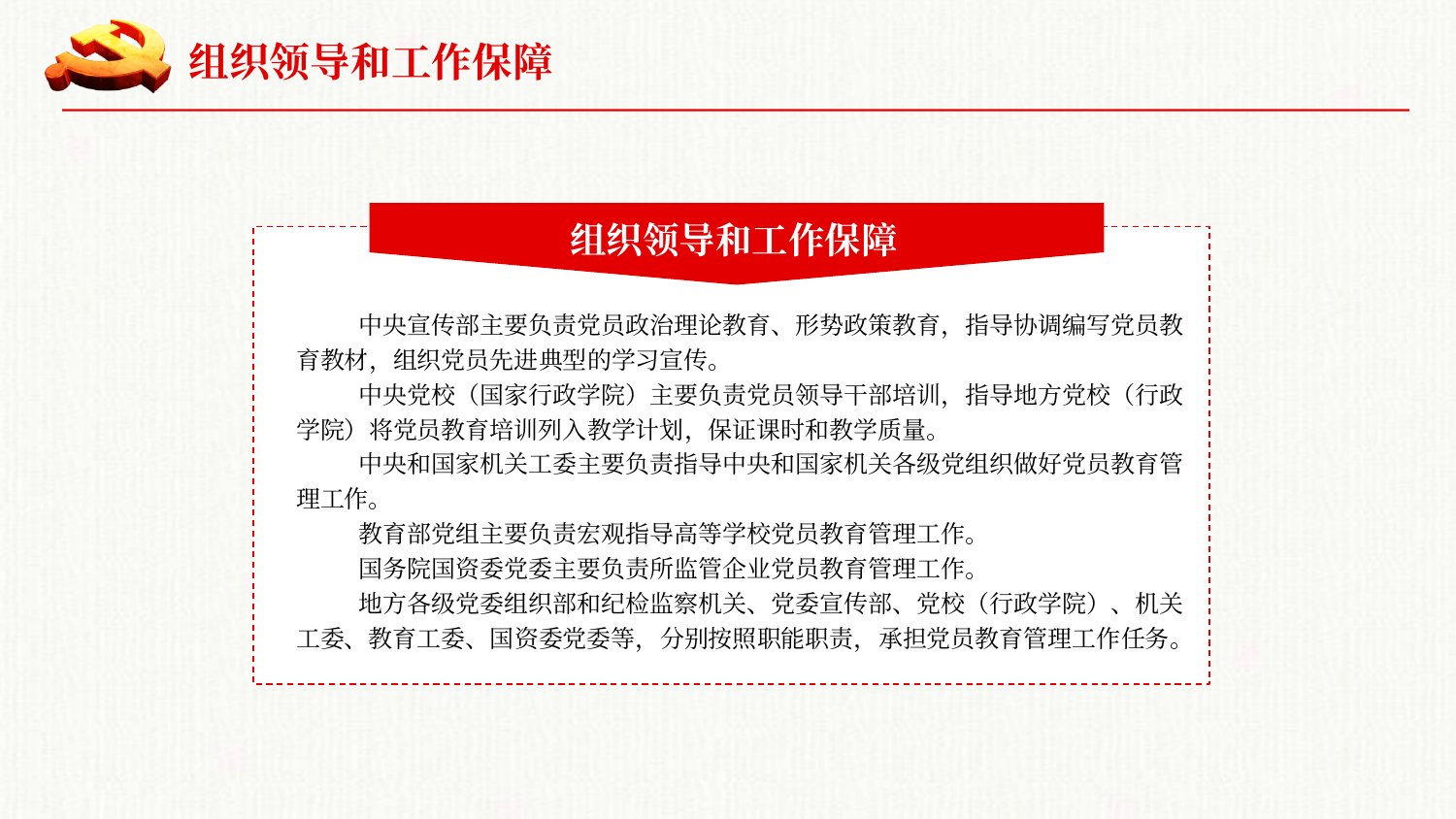

组织领导和工作保障

组织领导和工作保障

         中央宣传部主要负责党员政治理论教育、形势政策教育，指导协调编写党员教育教材，组织党员先进典型的学习宣传。
         中央党校（国家行政学院）主要负责党员领导干部培训，指导地方党校（行政学院）将党员教育培训列入教学计划，保证课时和教学质量。
         中央和国家机关工委主要负责指导中央和国家机关各级党组织做好党员教育管理工作。
         教育部党组主要负责宏观指导高等学校党员教育管理工作。
         国务院国资委党委主要负责所监管企业党员教育管理工作。
         地方各级党委组织部和纪检监察机关、党委宣传部、党校（行政学院）、机关工委、教育工委、国资委党委等，分别按照职能职责，承担党员教育管理工作任务。